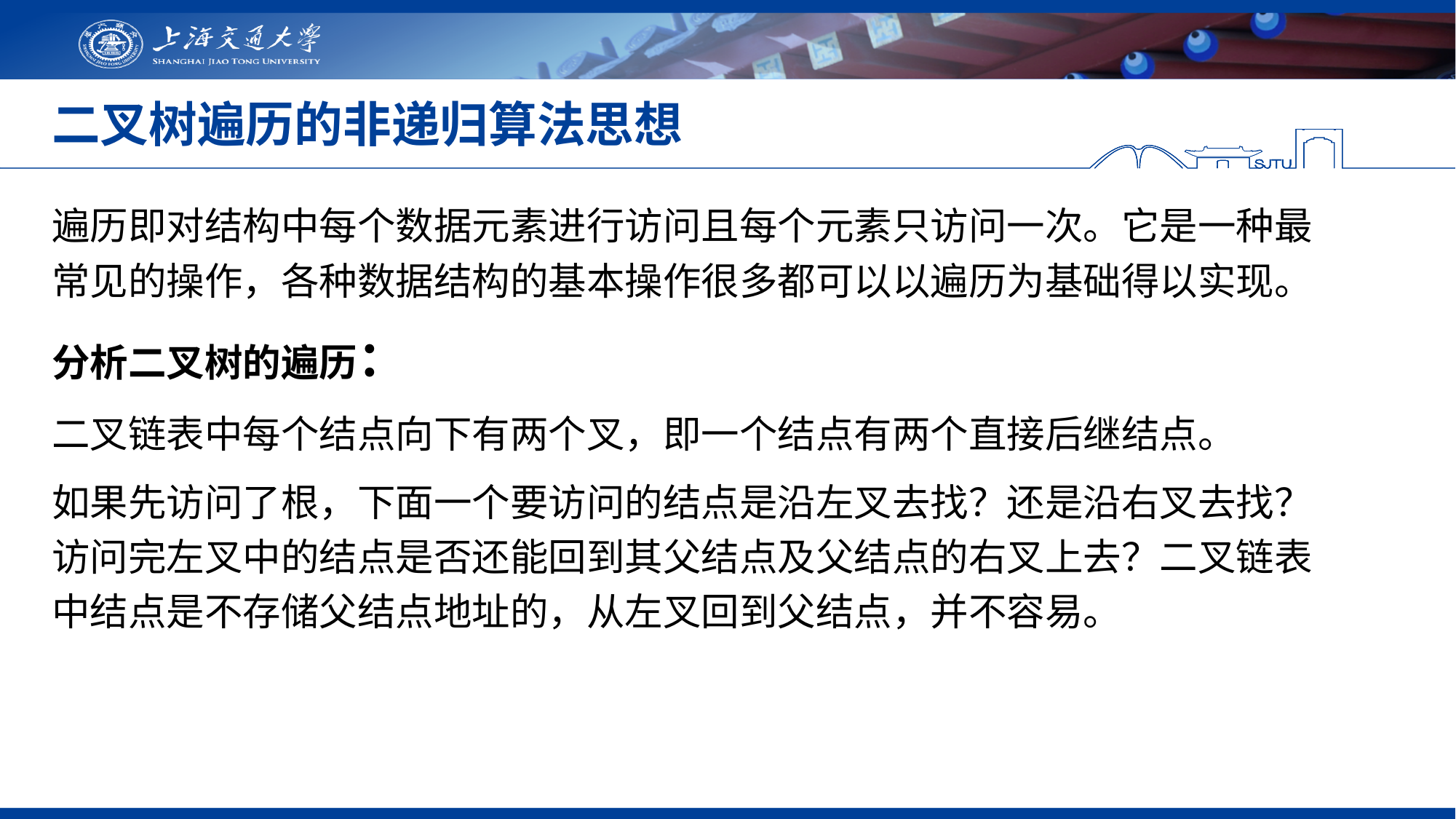

# 二叉树遍历的非递归算法思想
遍历即对结构中每个数据元素进行访问且每个元素只访问一次。它是一种最常见的操作，各种数据结构的基本操作很多都可以以遍历为基础得以实现。
分析二叉树的遍历：
二叉链表中每个结点向下有两个叉，即一个结点有两个直接后继结点。
如果先访问了根，下面一个要访问的结点是沿左叉去找？还是沿右叉去找？访问完左叉中的结点是否还能回到其父结点及父结点的右叉上去？二叉链表中结点是不存储父结点地址的，从左叉回到父结点，并不容易。